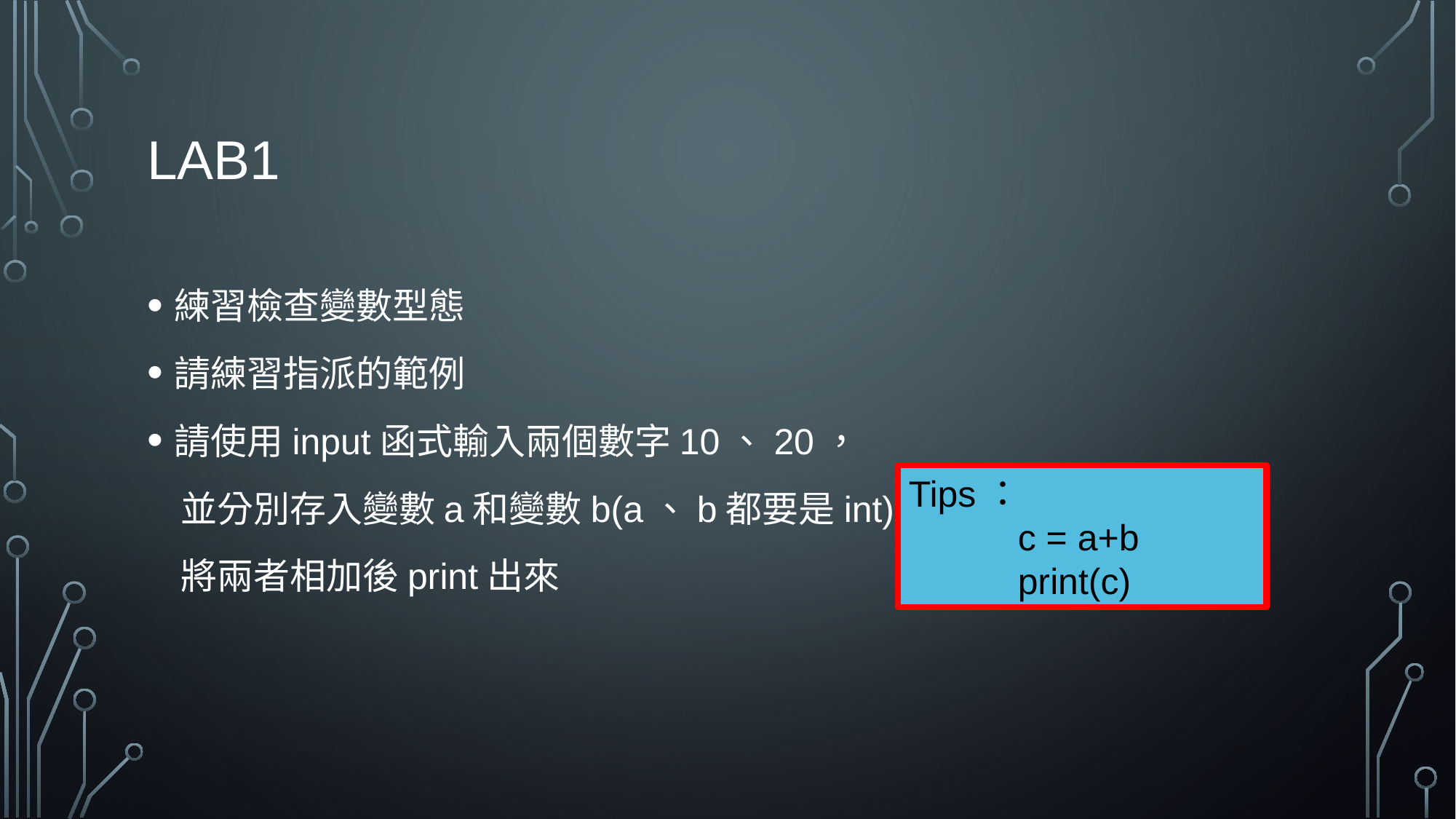

# lab1
練習檢查變數型態
請練習指派的範例
請使用input函式輸入兩個數字10、20，
   並分別存入變數a和變數b(a、b都要是int)，
   將兩者相加後print出來

Tips：
	c = a+b
	print(c)